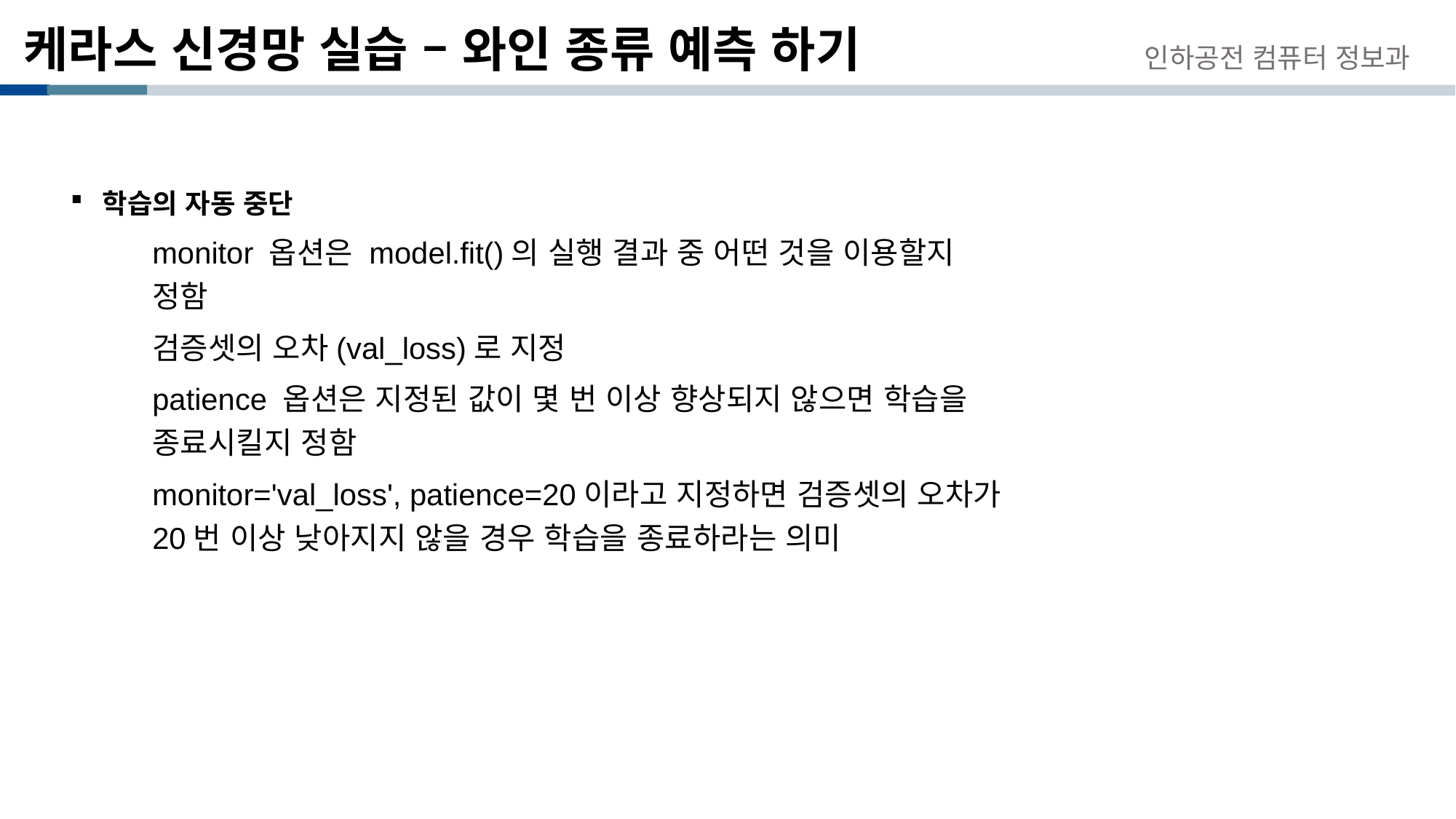

# 케라스 신경망 실습 – 와인 종류 예측 하기
인하공전 컴퓨터 정보과
학습의 자동 중단
monitor 옵션은 model.fit()의 실행 결과 중 어떤 것을 이용할지 정함
검증셋의 오차(val_loss)로 지정
patience 옵션은 지정된 값이 몇 번 이상 향상되지 않으면 학습을 종료시킬지 정함
monitor='val_loss', patience=20이라고 지정하면 검증셋의 오차가 20번 이상 낮아지지 않을 경우 학습을 종료하라는 의미